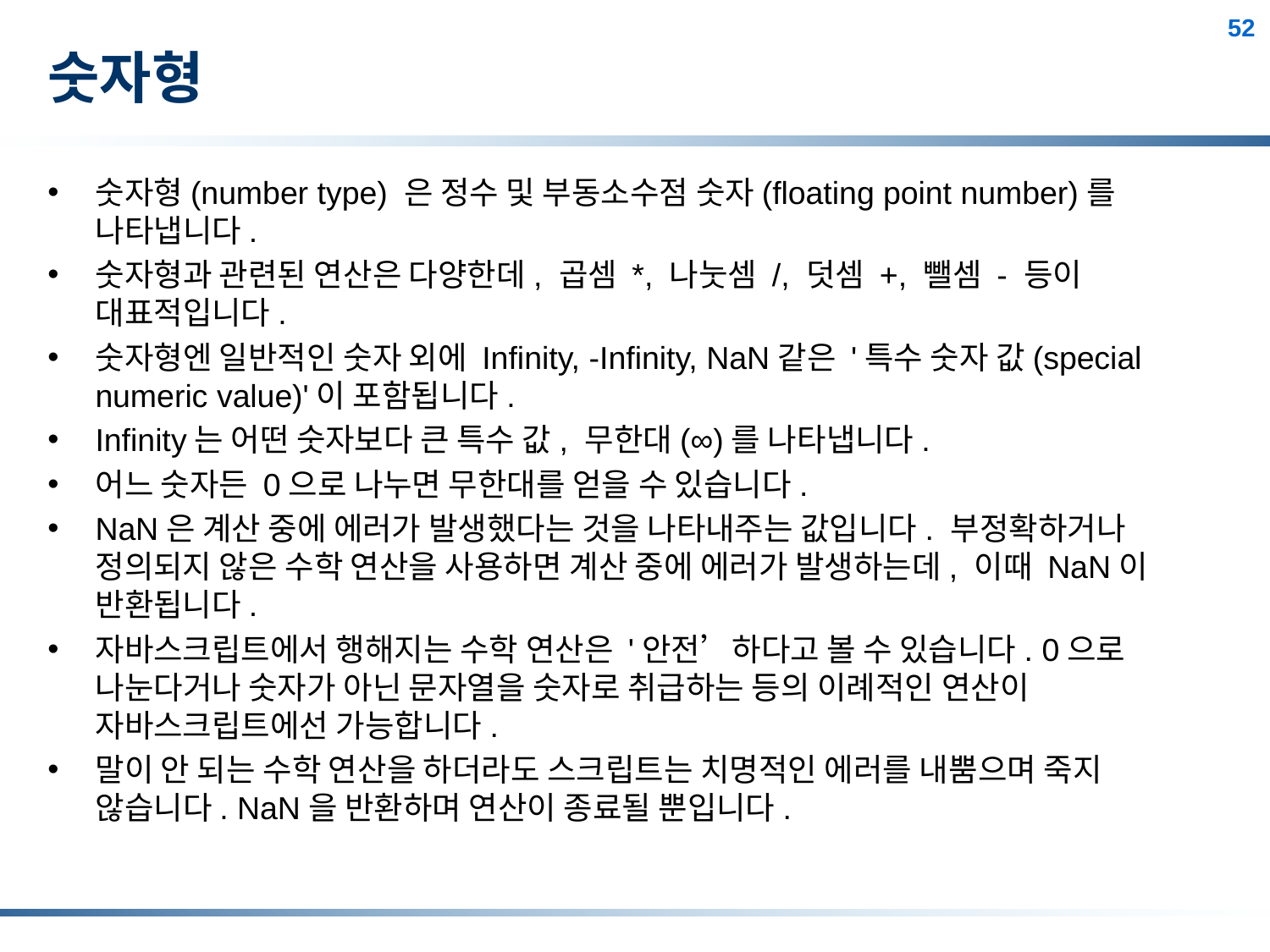

# 숫자형
숫자형(number type) 은 정수 및 부동소수점 숫자(floating point number)를 나타냅니다.
숫자형과 관련된 연산은 다양한데, 곱셈 *, 나눗셈 /, 덧셈 +, 뺄셈 - 등이 대표적입니다.
숫자형엔 일반적인 숫자 외에 Infinity, -Infinity, NaN같은 '특수 숫자 값(special numeric value)'이 포함됩니다.
Infinity는 어떤 숫자보다 큰 특수 값, 무한대(∞)를 나타냅니다.
어느 숫자든 0으로 나누면 무한대를 얻을 수 있습니다.
NaN은 계산 중에 에러가 발생했다는 것을 나타내주는 값입니다. 부정확하거나 정의되지 않은 수학 연산을 사용하면 계산 중에 에러가 발생하는데, 이때 NaN이 반환됩니다.
자바스크립트에서 행해지는 수학 연산은 '안전’하다고 볼 수 있습니다. 0으로 나눈다거나 숫자가 아닌 문자열을 숫자로 취급하는 등의 이례적인 연산이 자바스크립트에선 가능합니다.
말이 안 되는 수학 연산을 하더라도 스크립트는 치명적인 에러를 내뿜으며 죽지 않습니다. NaN을 반환하며 연산이 종료될 뿐입니다.
52